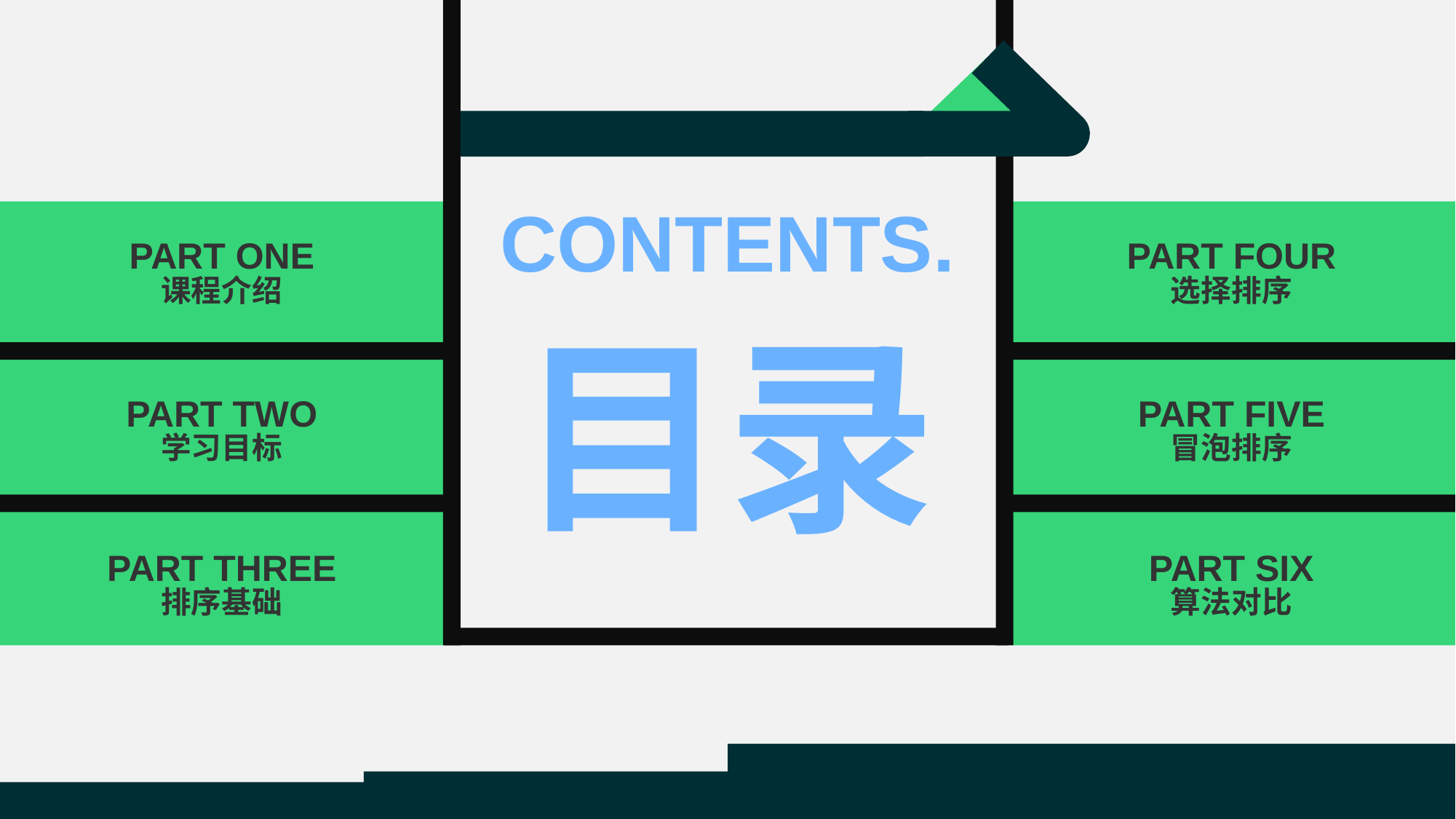

CONTENTS.

PART ONE
PART FOUR
课程介绍
选择排序
目录

PART TWO
PART FIVE
学习目标
冒泡排序

PART THREE
PART SIX
排序基础
算法对比